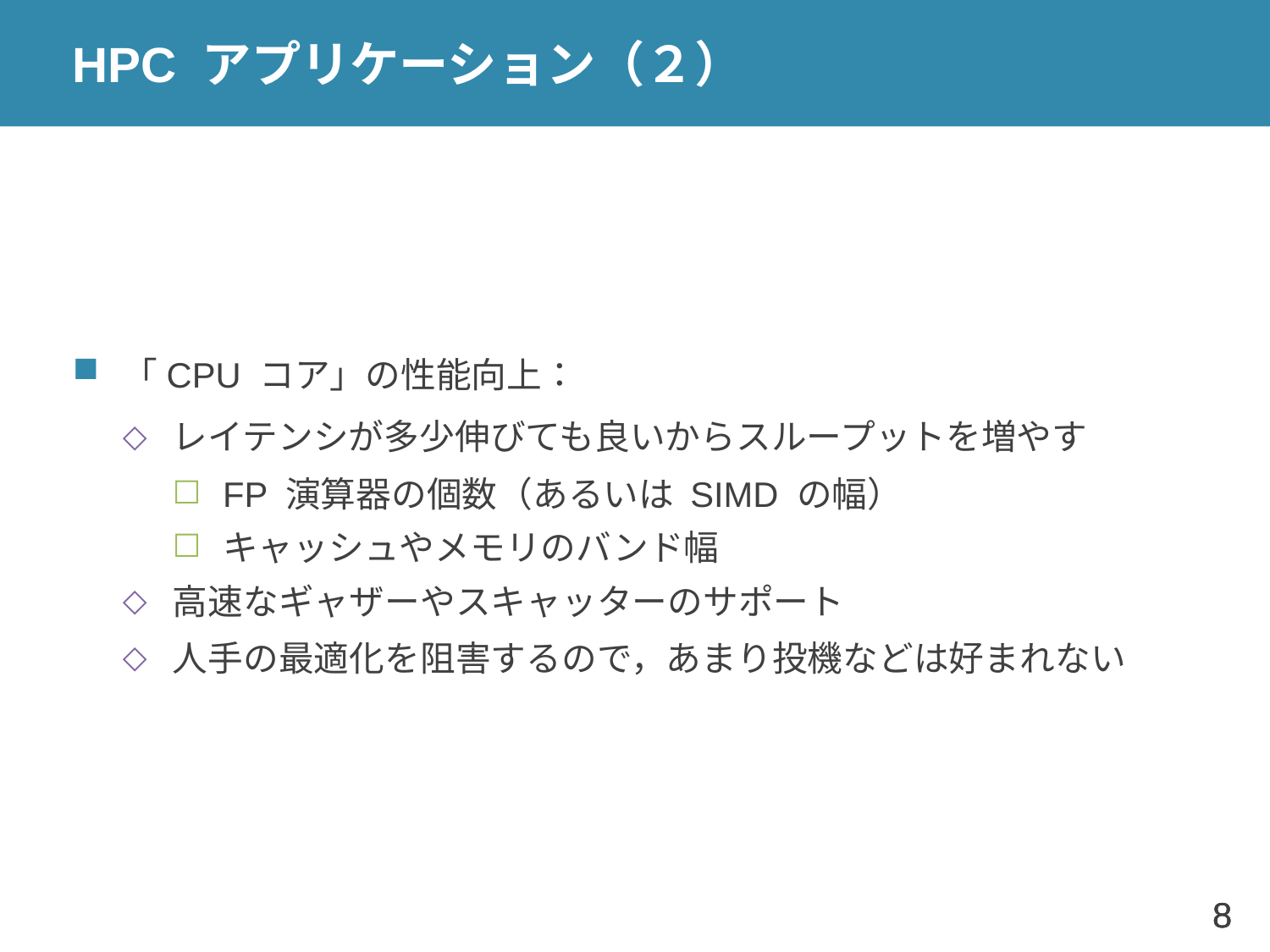

# HPC アプリケーション（２）
「CPU コア」の性能向上：
レイテンシが多少伸びても良いからスループットを増やす
FP 演算器の個数（あるいは SIMD の幅）
キャッシュやメモリのバンド幅
高速なギャザーやスキャッターのサポート
人手の最適化を阻害するので，あまり投機などは好まれない